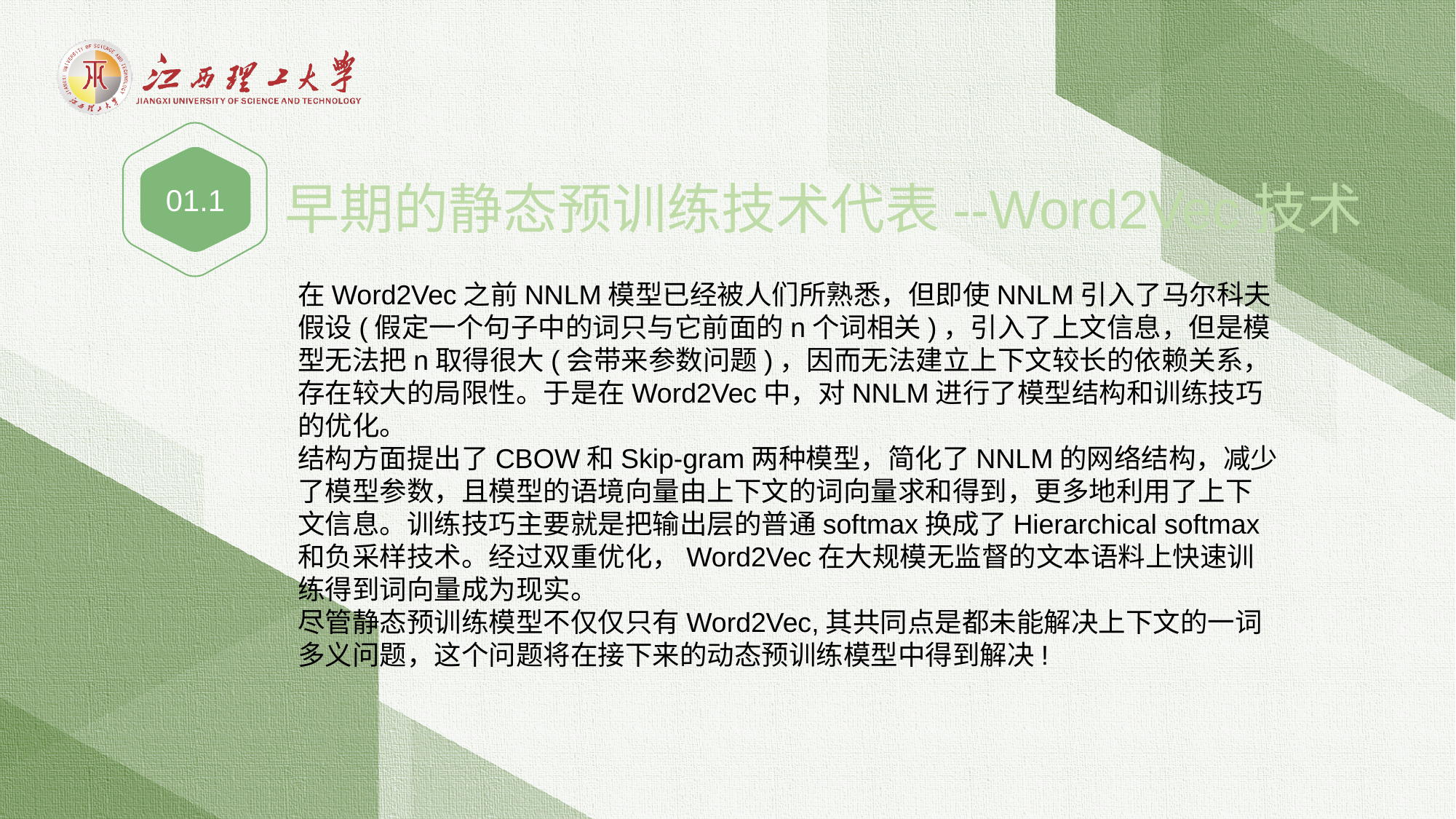

01.1
早期的静态预训练技术代表--Word2Vec技术
在Word2Vec之前NNLM模型已经被人们所熟悉，但即使NNLM引入了马尔科夫假设(假定一个句子中的词只与它前面的n个词相关)，引入了上文信息，但是模型无法把n取得很大(会带来参数问题)，因而无法建立上下文较长的依赖关系，存在较大的局限性。于是在Word2Vec中，对NNLM进行了模型结构和训练技巧的优化。
结构方面提出了CBOW和Skip-gram两种模型，简化了NNLM的网络结构，减少了模型参数，且模型的语境向量由上下文的词向量求和得到，更多地利用了上下文信息。训练技巧主要就是把输出层的普通softmax换成了Hierarchical softmax和负采样技术。经过双重优化，Word2Vec在大规模无监督的文本语料上快速训练得到词向量成为现实。
尽管静态预训练模型不仅仅只有Word2Vec,其共同点是都未能解决上下文的一词多义问题，这个问题将在接下来的动态预训练模型中得到解决!